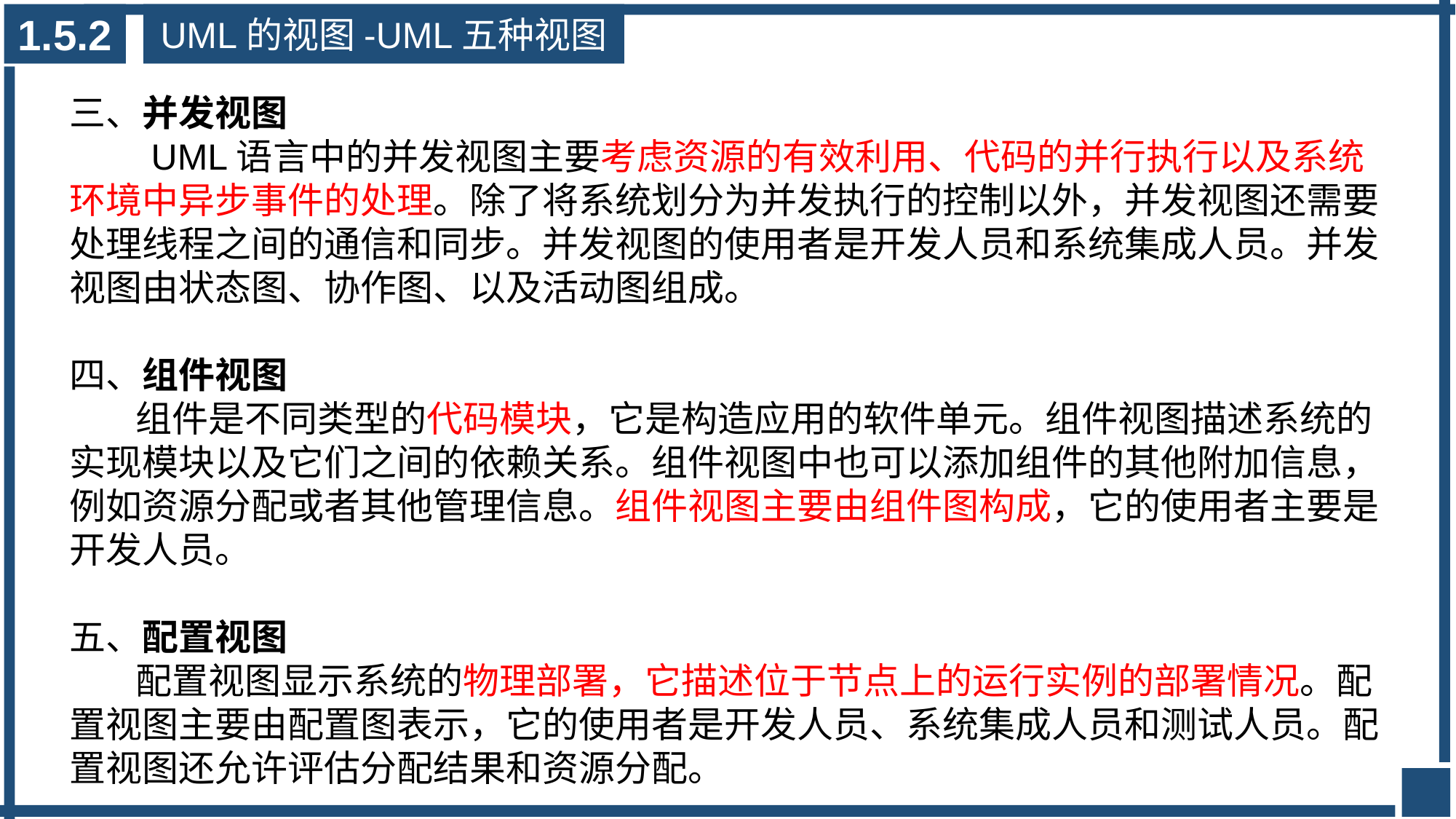

1.5.2

UML的视图-UML五种视图
三、并发视图
        UML语言中的并发视图主要考虑资源的有效利用、代码的并行执行以及系统环境中异步事件的处理。除了将系统划分为并发执行的控制以外，并发视图还需要处理线程之间的通信和同步。并发视图的使用者是开发人员和系统集成人员。并发视图由状态图、协作图、以及活动图组成。

四、组件视图
       组件是不同类型的代码模块，它是构造应用的软件单元。组件视图描述系统的实现模块以及它们之间的依赖关系。组件视图中也可以添加组件的其他附加信息，例如资源分配或者其他管理信息。组件视图主要由组件图构成，它的使用者主要是开发人员。

五、配置视图
       配置视图显示系统的物理部署，它描述位于节点上的运行实例的部署情况。配置视图主要由配置图表示，它的使用者是开发人员、系统集成人员和测试人员。配置视图还允许评估分配结果和资源分配。